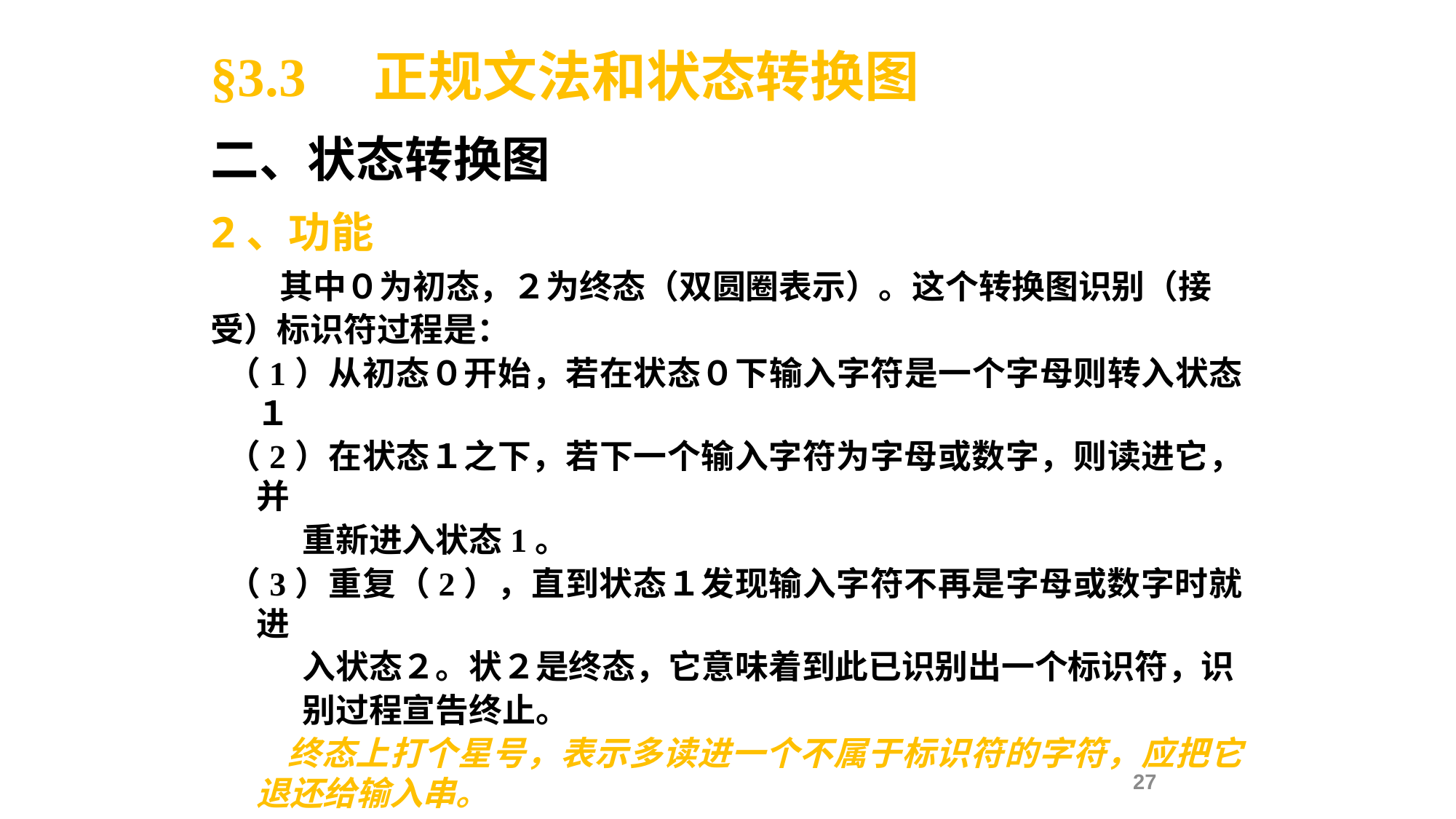

§3.3    正规文法和状态转换图
二、状态转换图
2、功能

        其中０为初态，２为终态（双圆圈表示）。这个转换图识别（接
受）标识符过程是：
 （1）从初态０开始，若在状态０下输入字符是一个字母则转入状态１
 （2）在状态１之下，若下一个输入字符为字母或数字，则读进它，并
           重新进入状态1。
 （3）重复（2），直到状态１发现输入字符不再是字母或数字时就进
           入状态２。状２是终态，它意味着到此已识别出一个标识符，识
           别过程宣告终止。
        终态上打个星号，表示多读进一个不属于标识符的字符，应把它退还给输入串。
 （4）如果在开始状态0下，输入字符不是字母，则意味着识别不出标
           识符。
27